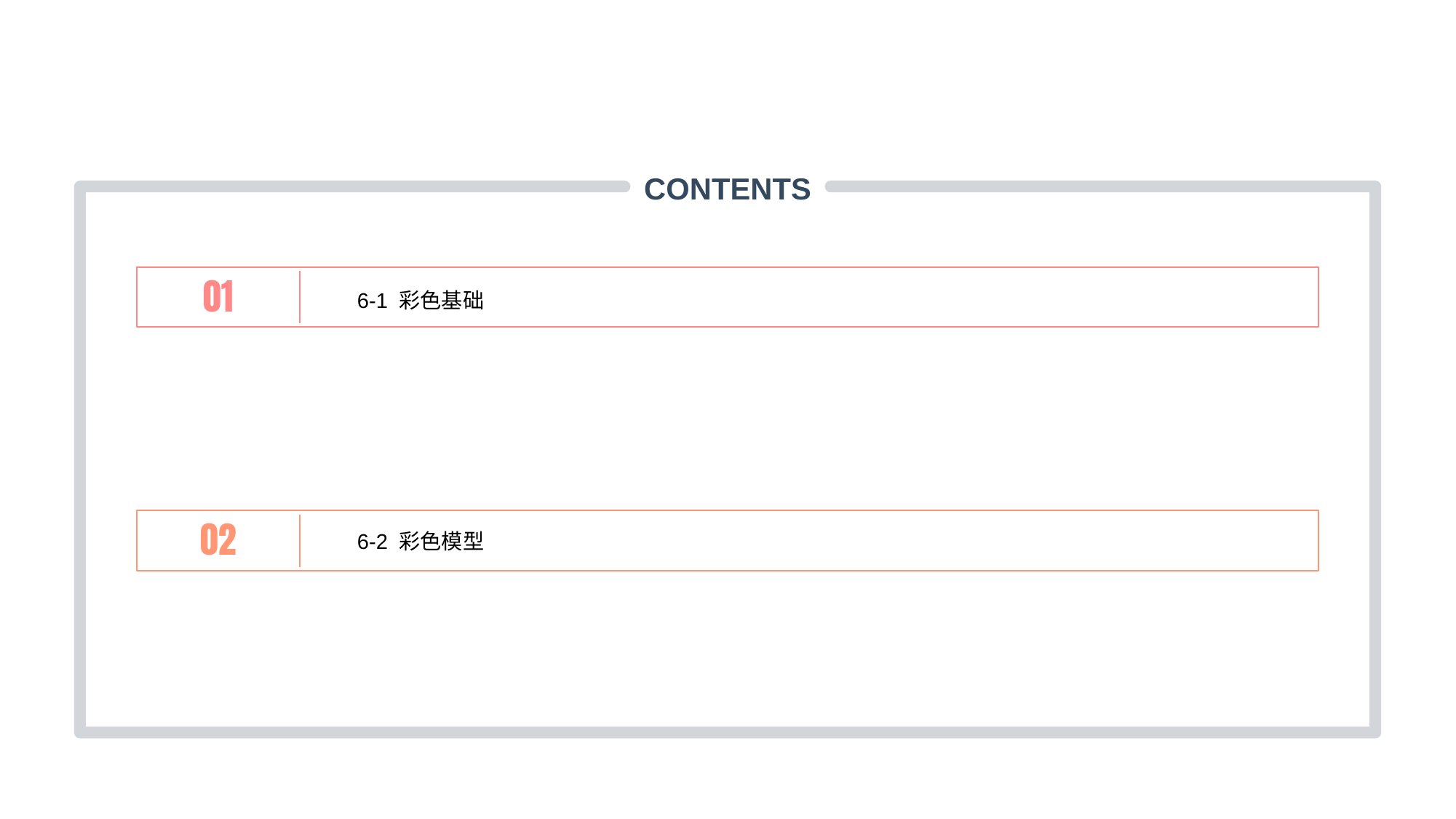

CONTENTS

01
6-1 彩色基础

02
6-2 彩色模型